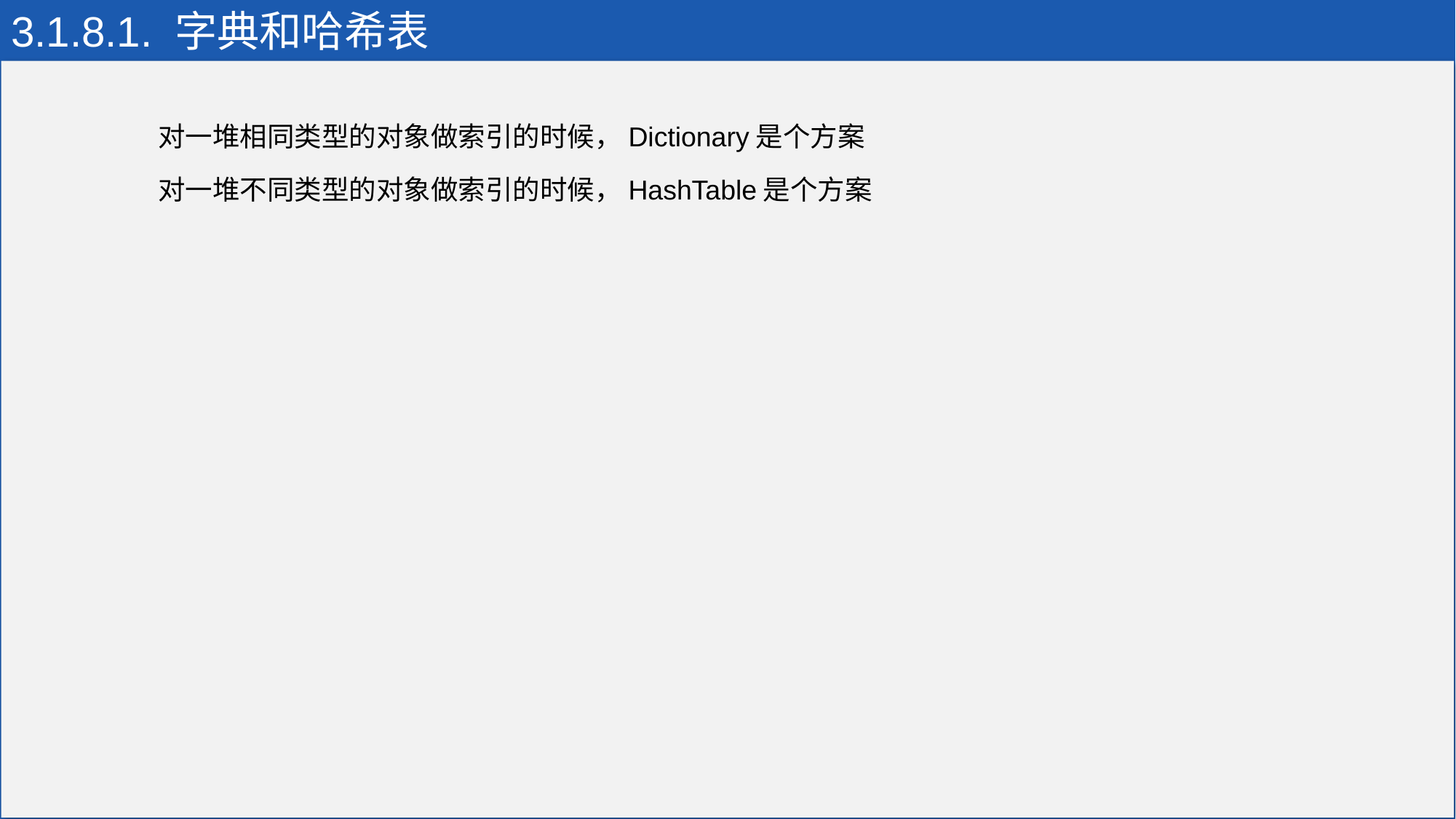

# 3.1.8.1. 字典和哈希表
对一堆相同类型的对象做索引的时候，Dictionary是个方案
对一堆不同类型的对象做索引的时候，HashTable是个方案